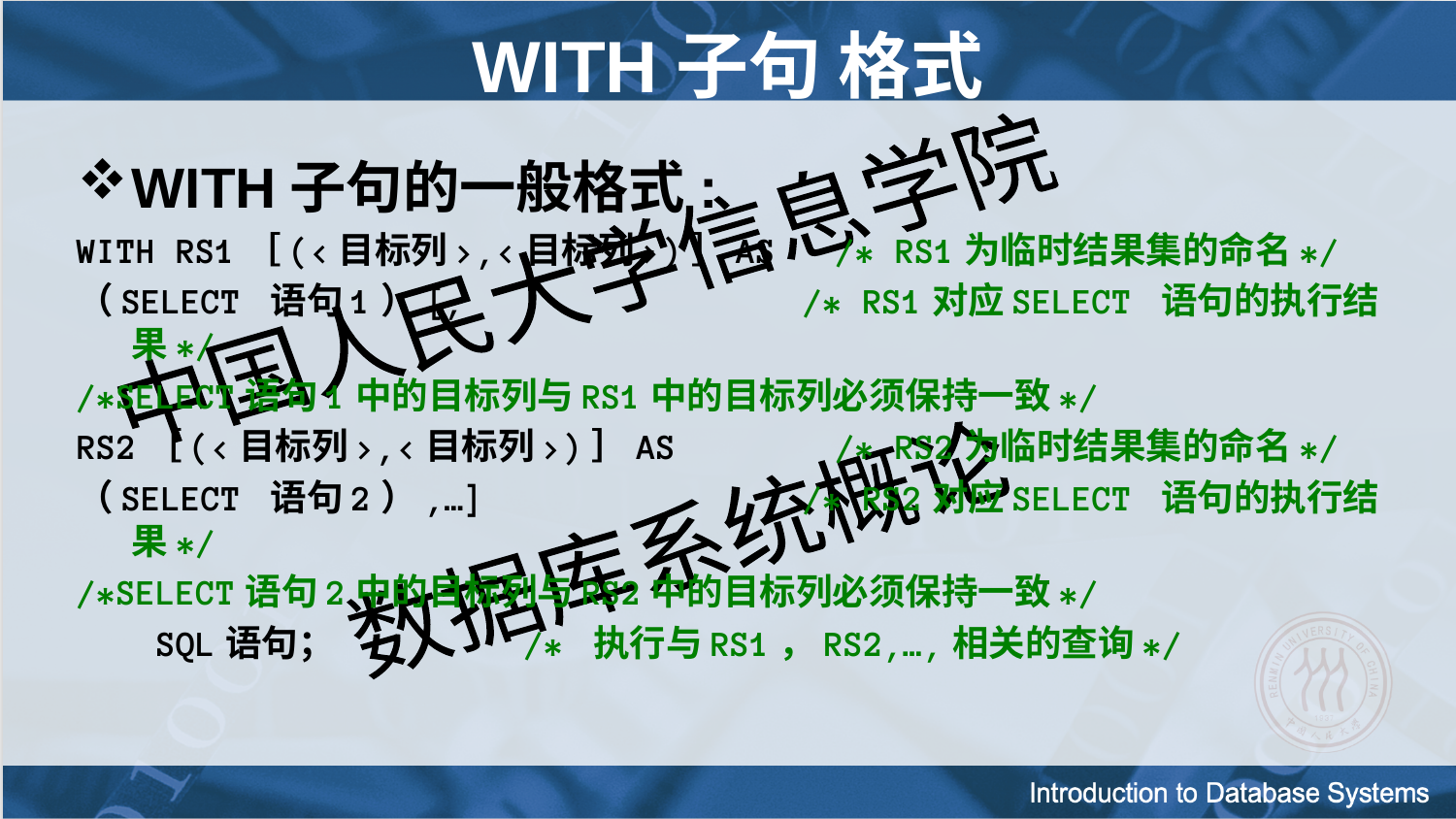

WITH子句 格式
WITH子句的一般格式:
WITH RS1［(<目标列>,<目标列>)］AS   /* RS1为临时结果集的命名*/
（SELECT 语句1）[,                 /* RS1对应SELECT 语句的执行结果*/
/*SELECT语句1中的目标列与RS1中的目标列必须保持一致*/
RS2［(<目标列>,<目标列>)］AS        /* RS2为临时结果集的命名*/
（SELECT 语句2）,…]                /* RS2对应SELECT 语句的执行结果*/
/*SELECT语句2中的目标列与RS2中的目标列必须保持一致*/
    SQL语句；                      /* 执行与RS1，RS2,…,相关的查询*/